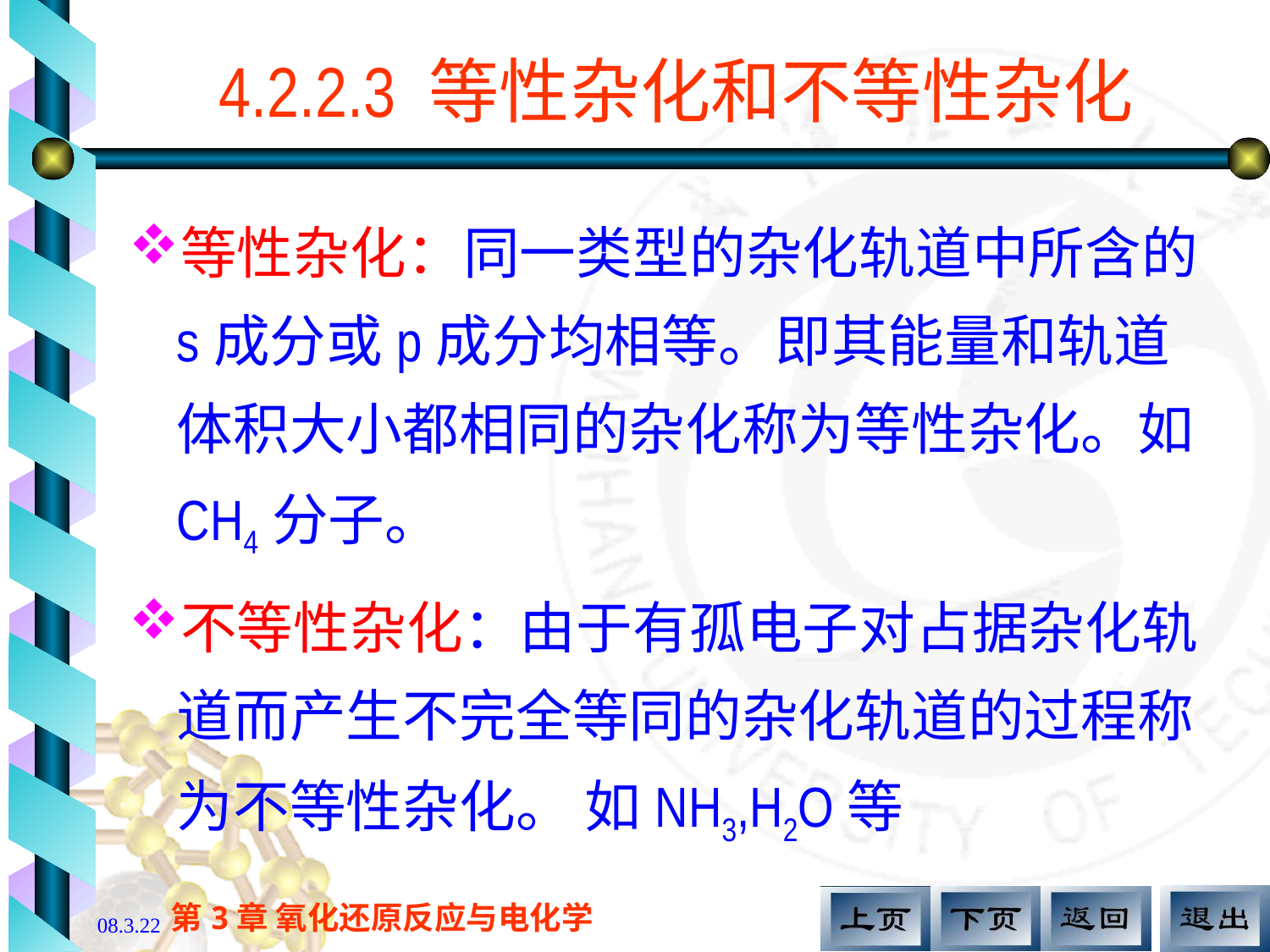

# 4.2.2.3 等性杂化和不等性杂化
等性杂化：同一类型的杂化轨道中所含的s成分或p成分均相等。即其能量和轨道体积大小都相同的杂化称为等性杂化。如CH4分子。
不等性杂化：由于有孤电子对占据杂化轨道而产生不完全等同的杂化轨道的过程称为不等性杂化。 如NH3,H2O等